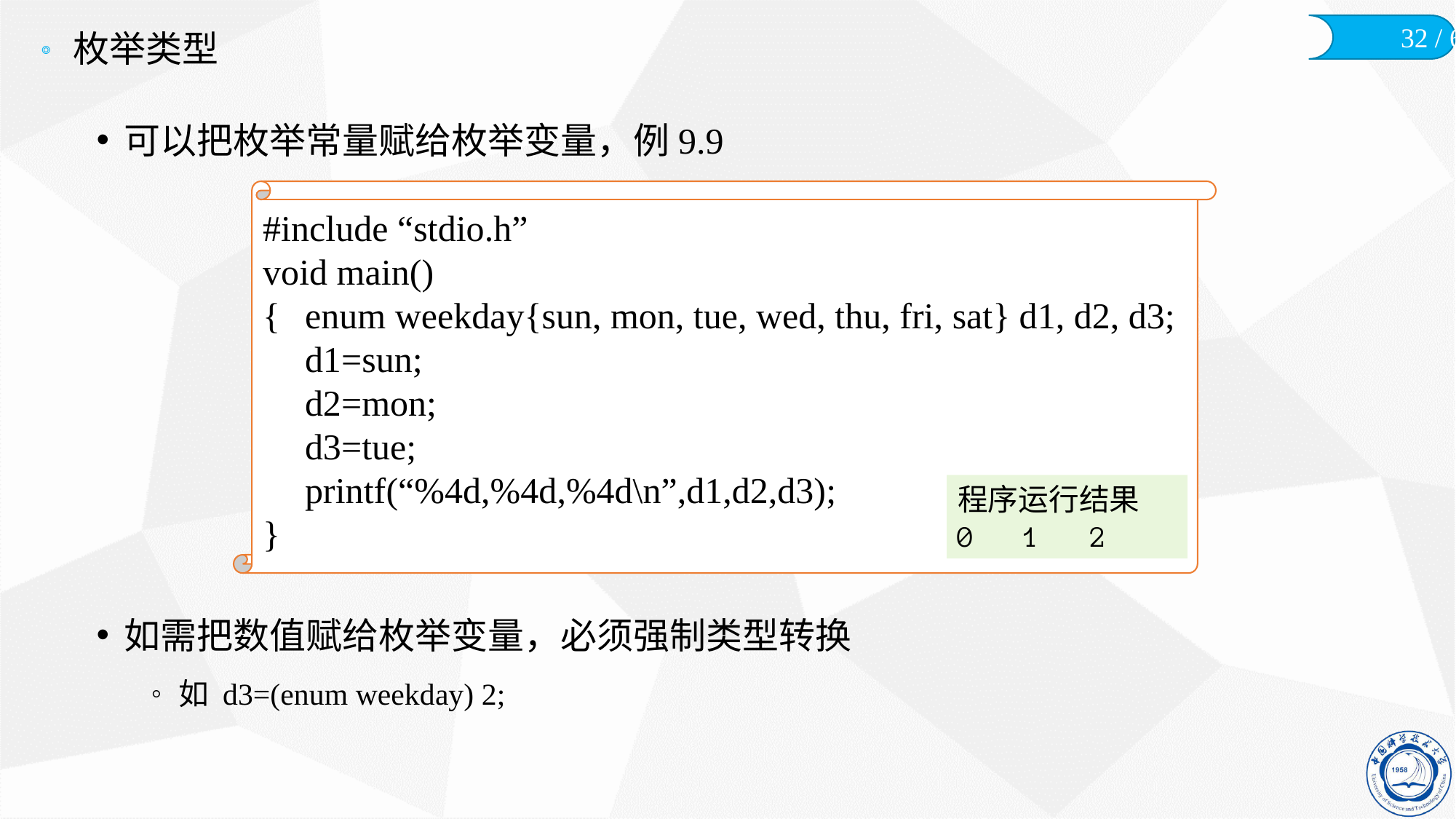

# 枚举类型
可以把枚举常量赋给枚举变量，例9.9

如需把数值赋给枚举变量，必须强制类型转换
如 d3=(enum weekday) 2;

#include “stdio.h”
void main()
{	enum weekday{sun, mon, tue, wed, thu, fri, sat} d1, d2, d3;
	d1=sun;
	d2=mon;
	d3=tue;
	printf(“%4d,%4d,%4d\n”,d1,d2,d3);
}
程序运行结果
0   1   2